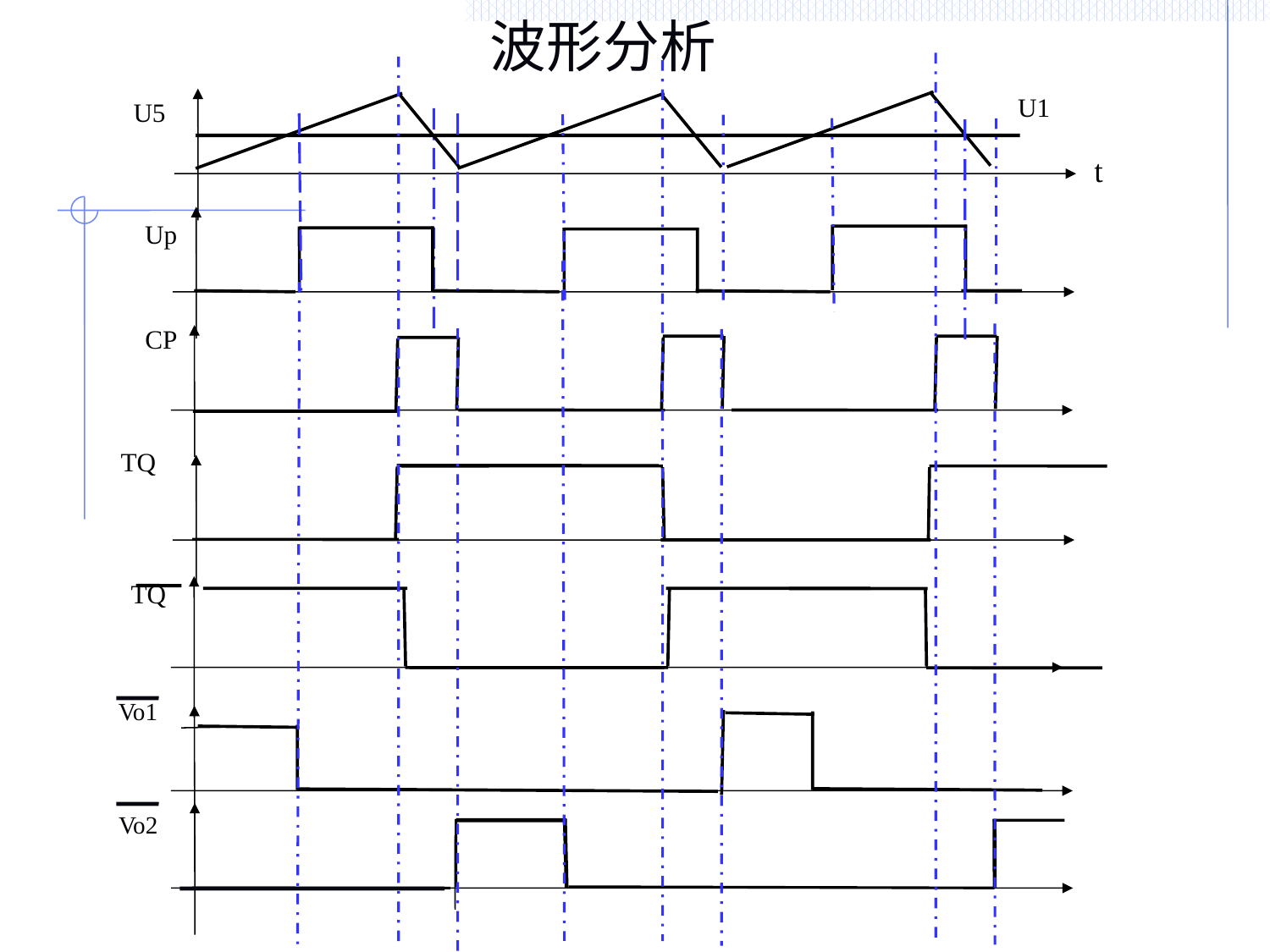

# 波形分析

U5

t

Up

CP

TQ

Vo2

TQ

Vo1

U1